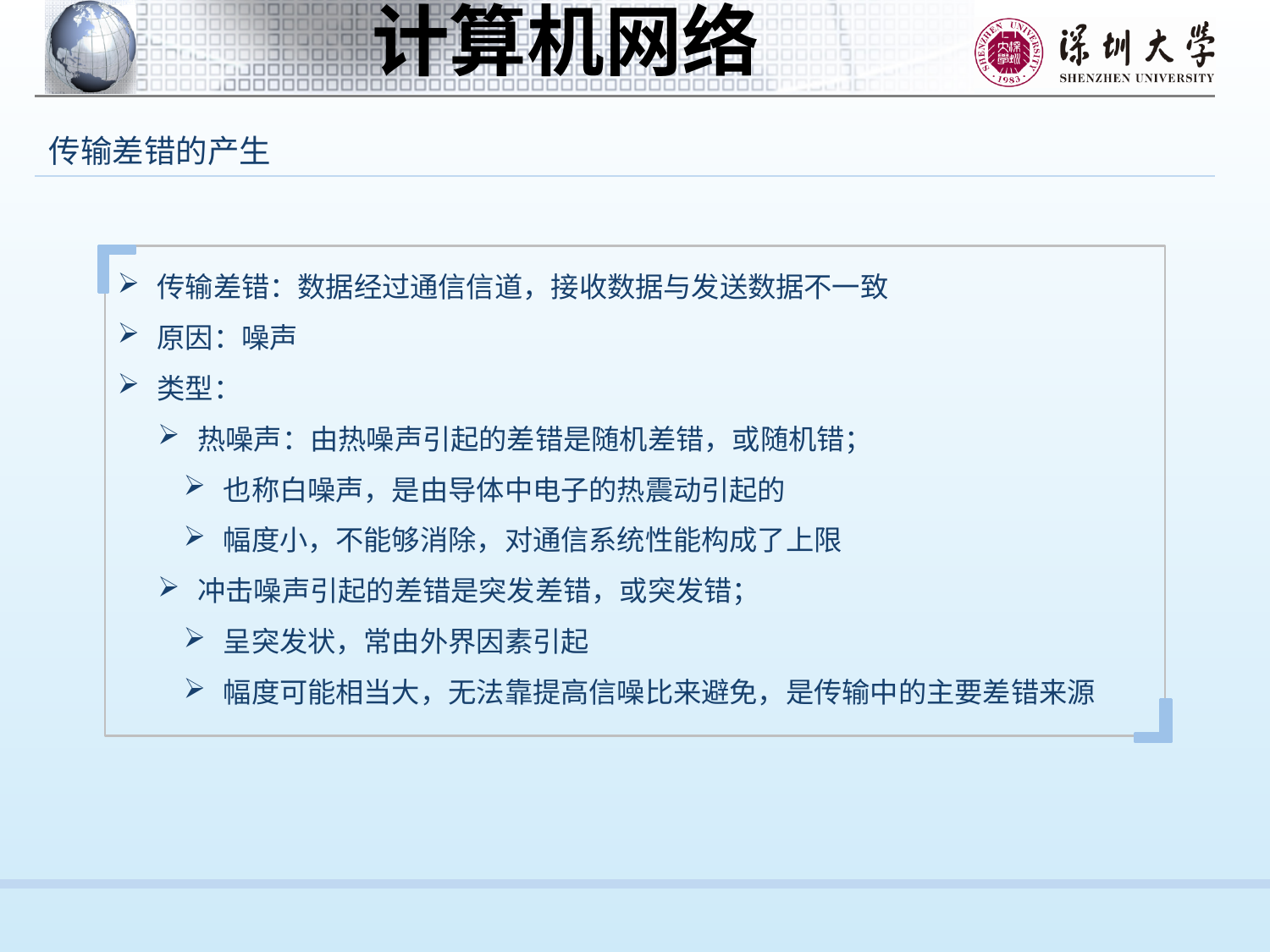

传输差错的产生

传输差错：数据经过通信信道，接收数据与发送数据不一致
原因：噪声
类型：
热噪声：由热噪声引起的差错是随机差错，或随机错；
也称白噪声，是由导体中电子的热震动引起的
幅度小，不能够消除，对通信系统性能构成了上限
冲击噪声引起的差错是突发差错，或突发错；
呈突发状，常由外界因素引起
幅度可能相当大，无法靠提高信噪比来避免，是传输中的主要差错来源